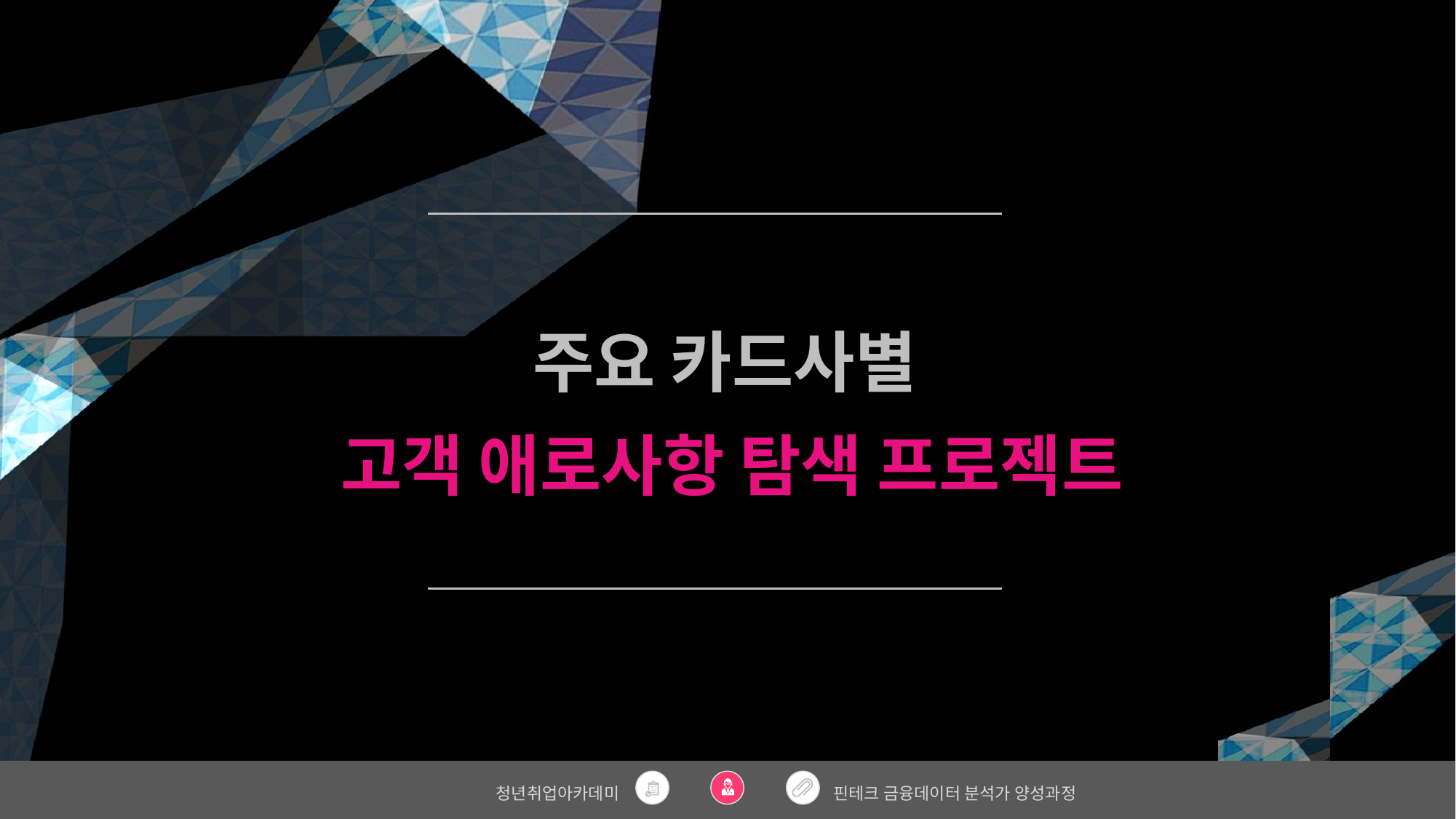

주요 카드사별
고객 애로사항 탐색 프로젝트

핀테크 금융데이터 분석가 양성과정
청년취업아카데미